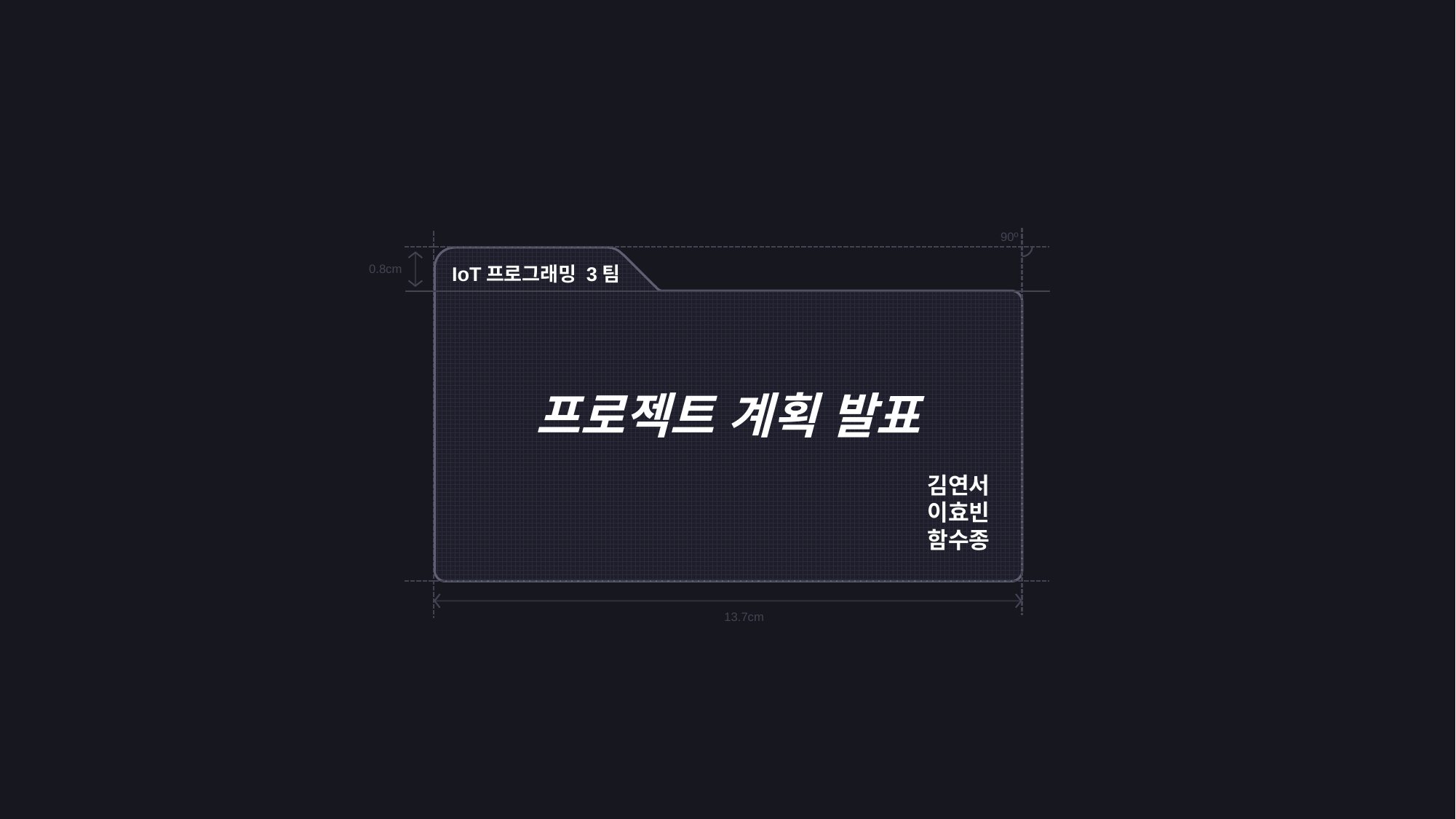

90º

프로젝트 계획 발표

0.8cm

13.7cm
IoT프로그래밍 3팀
김연서
이효빈
함수종